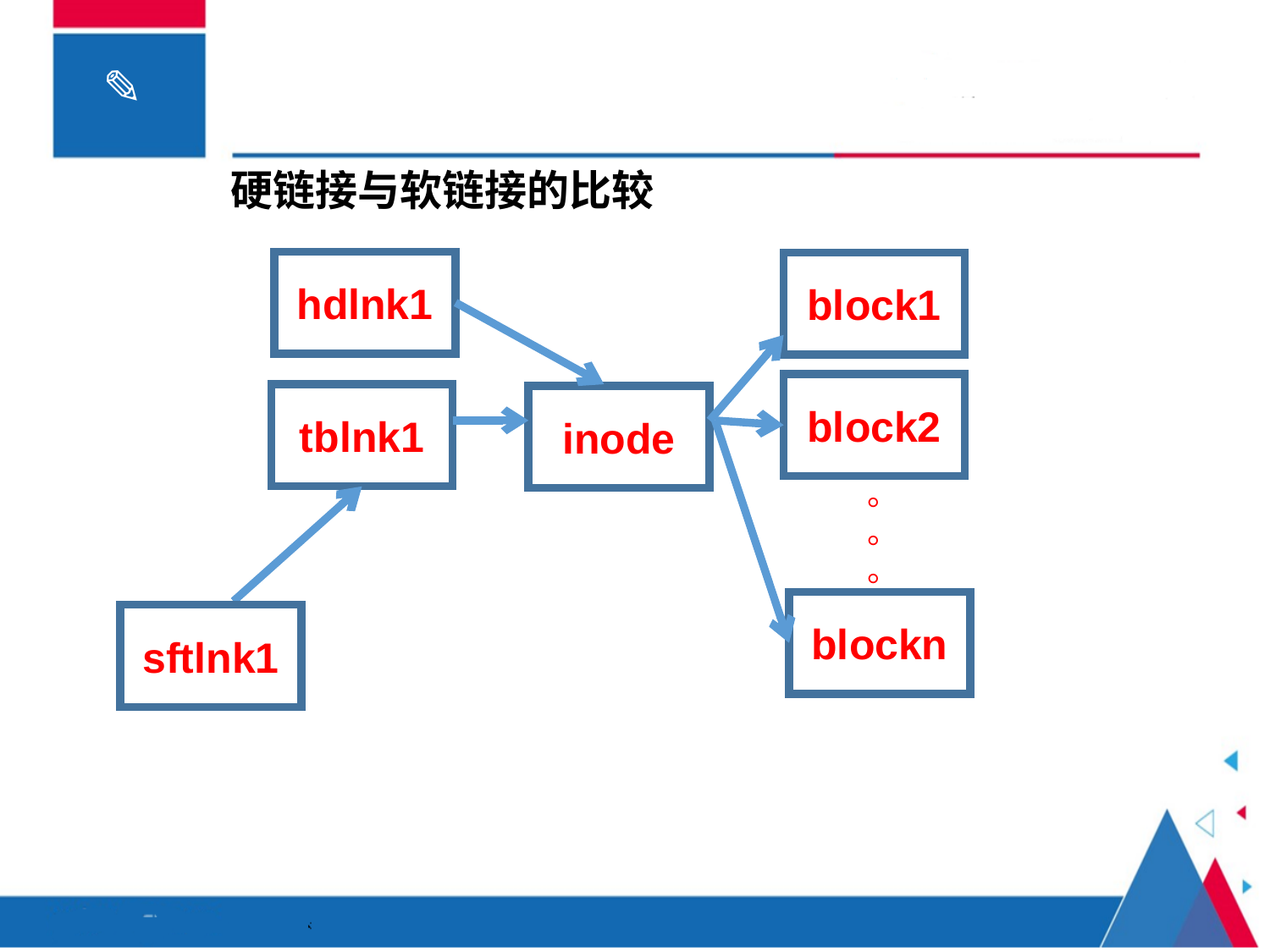

硬链接与软链接的比较
hdlnk1
block1
block2
tblnk1
inode
。
。
。
blockn
sftlnk1